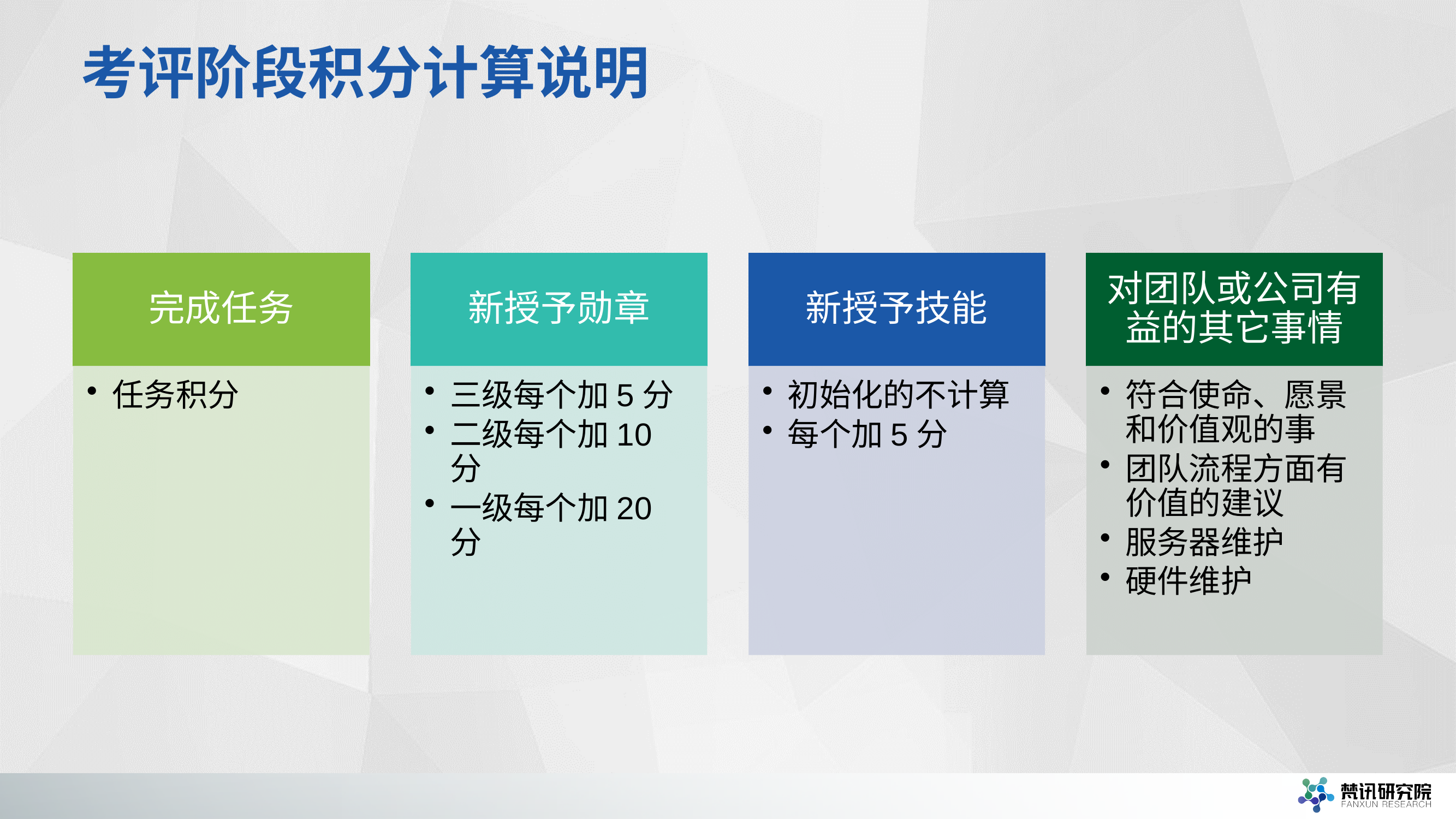

# 考评阶段积分计算说明
完成任务
任务积分
新授予勋章
三级每个加5分
二级每个加10分
一级每个加20分
新授予技能
初始化的不计算
每个加5分
对团队或公司有益的其它事情
符合使命、愿景和价值观的事
团队流程方面有价值的建议
服务器维护
硬件维护